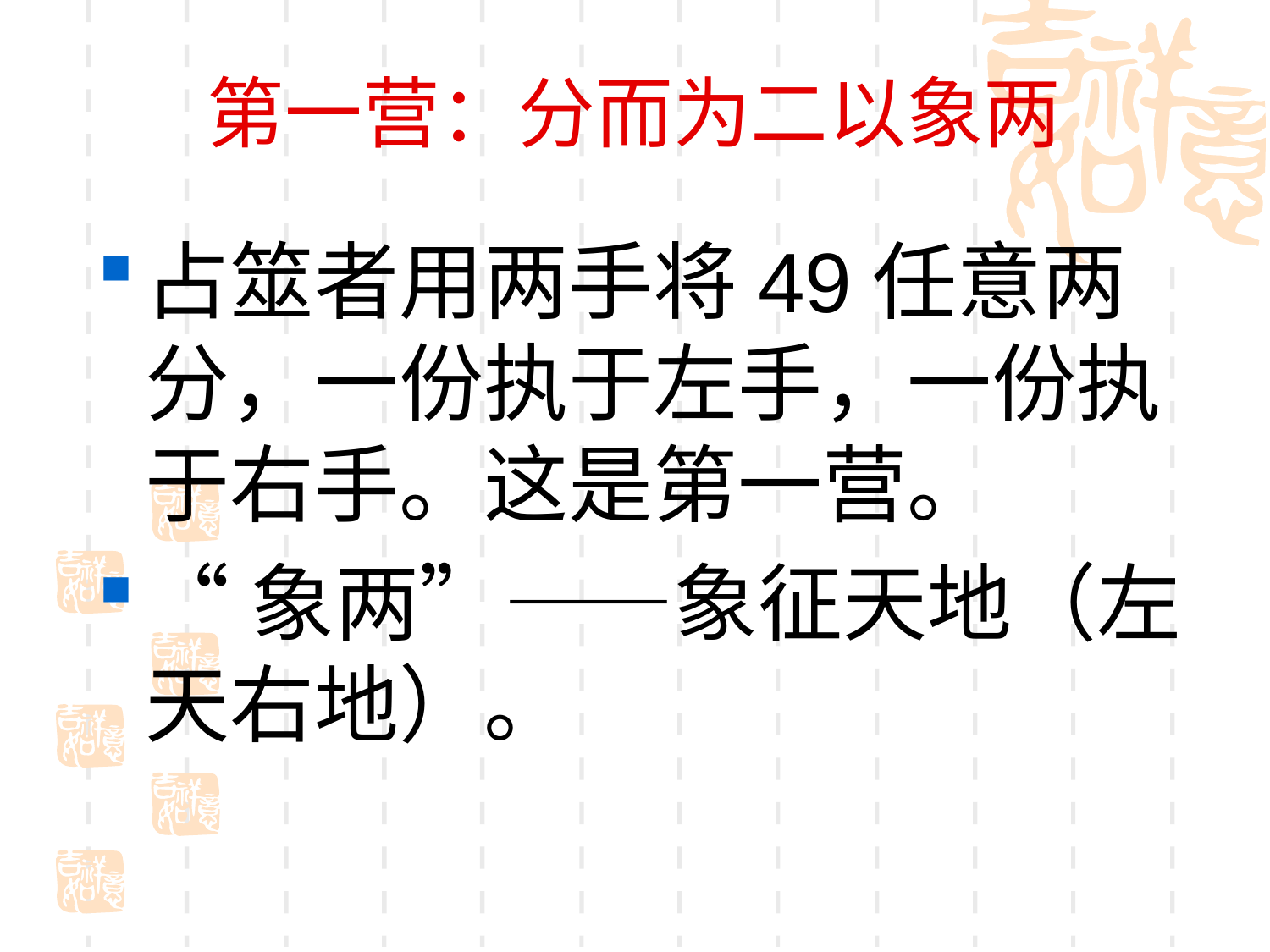

# 第一营：分而为二以象两
占筮者用两手将49任意两分，一份执于左手，一份执于右手。这是第一营。
“象两”——象征天地（左天右地）。